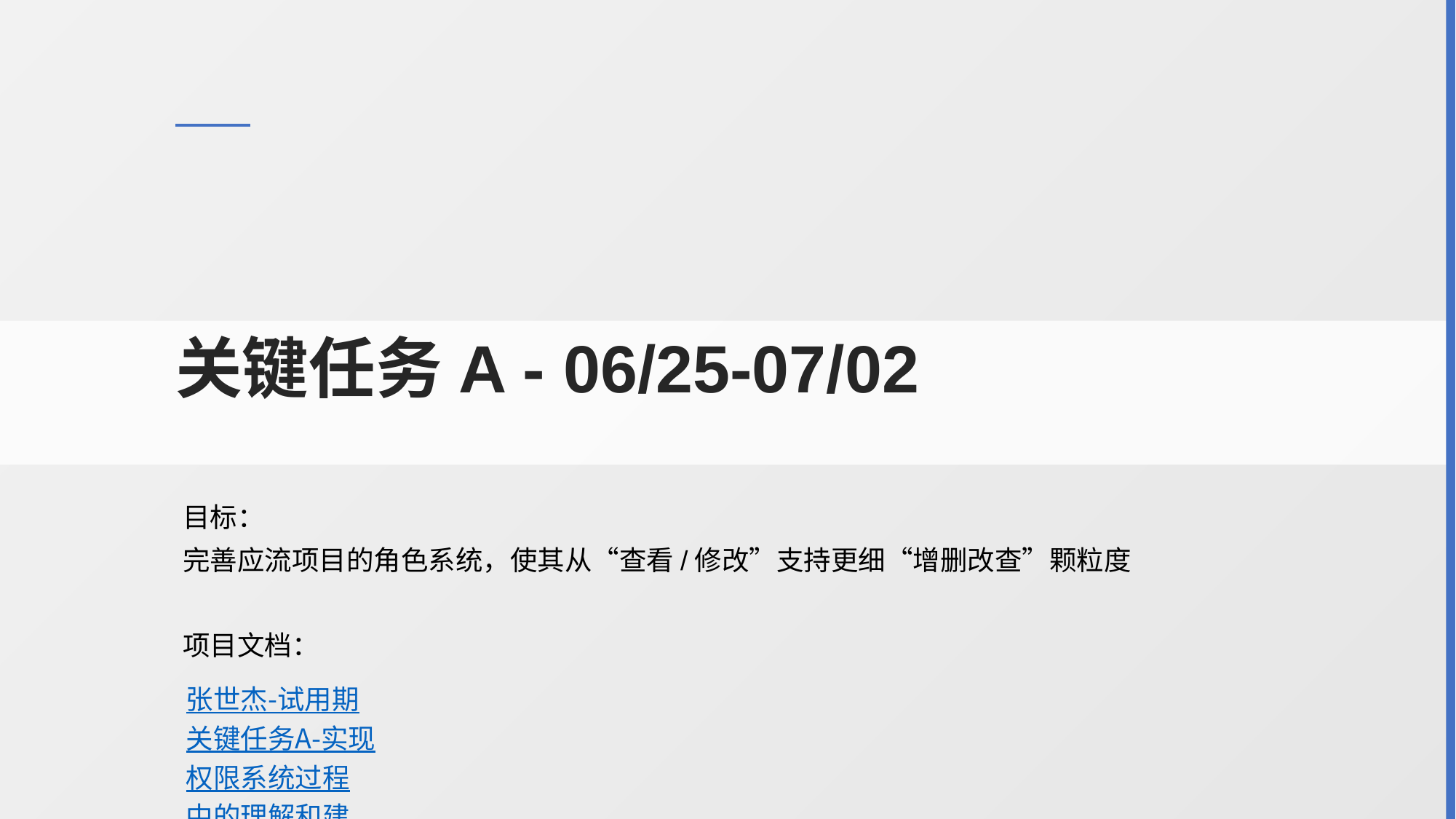

关键任务A - 06/25-07/02
目标：
完善应流项目的角色系统，使其从“查看/修改”支持更细“增删改查”颗粒度

项目文档：

张世杰-试用期关键任务A-实现权限系统过程中的理解和建议